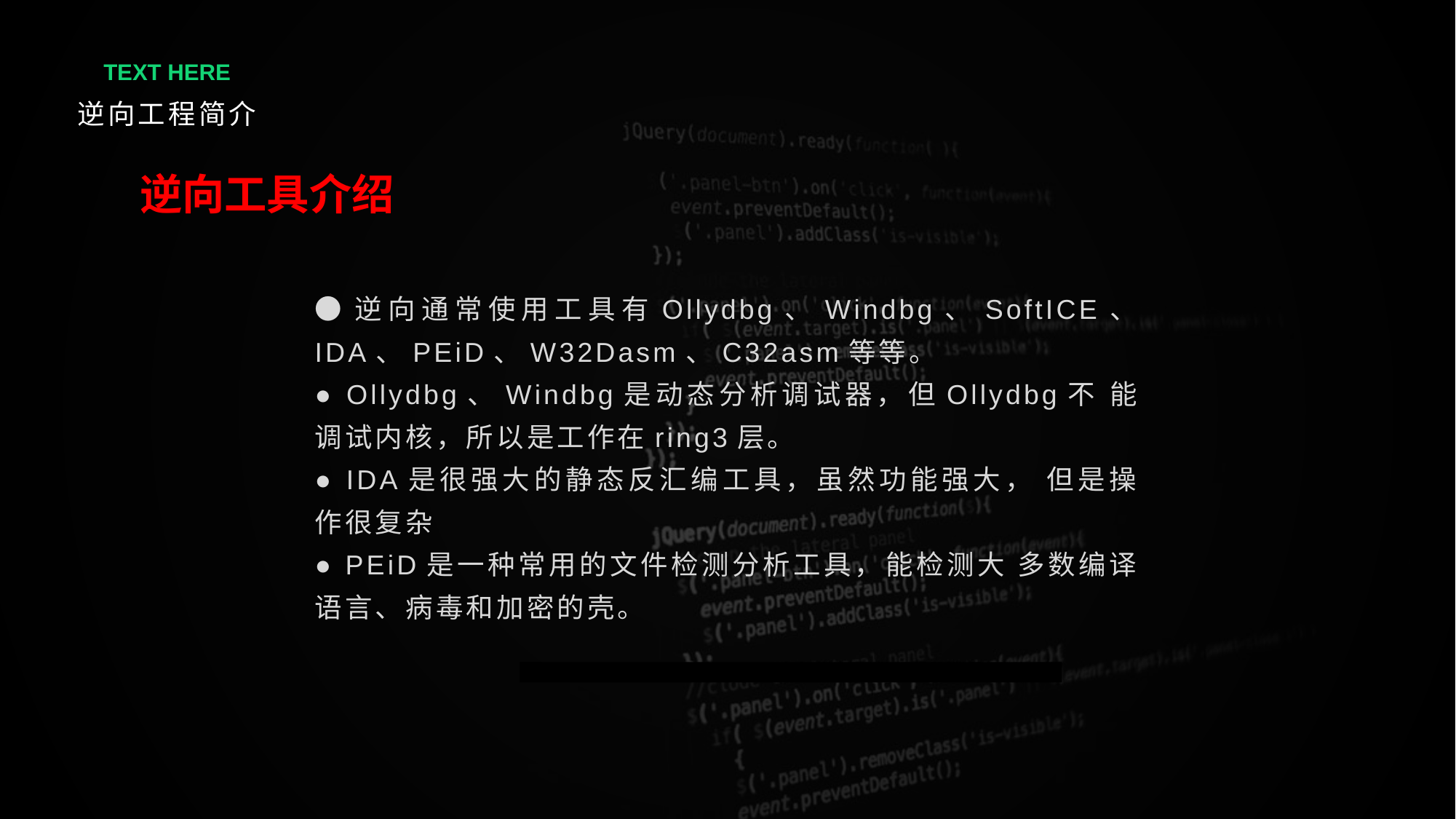

TEXT HERE
逆向工程简介
逆向工具介绍
●逆向通常使用工具有Ollydbg、Windbg、SoftICE、 IDA、PEiD、W32Dasm、C32asm等等。
● Ollydbg、Windbg是动态分析调试器，但Ollydbg不 能调试内核，所以是工作在ring3层。
● IDA是很强大的静态反汇编工具，虽然功能强大， 但是操作很复杂
● PEiD是一种常用的文件检测分析工具，能检测大 多数编译语言、病毒和加密的壳。